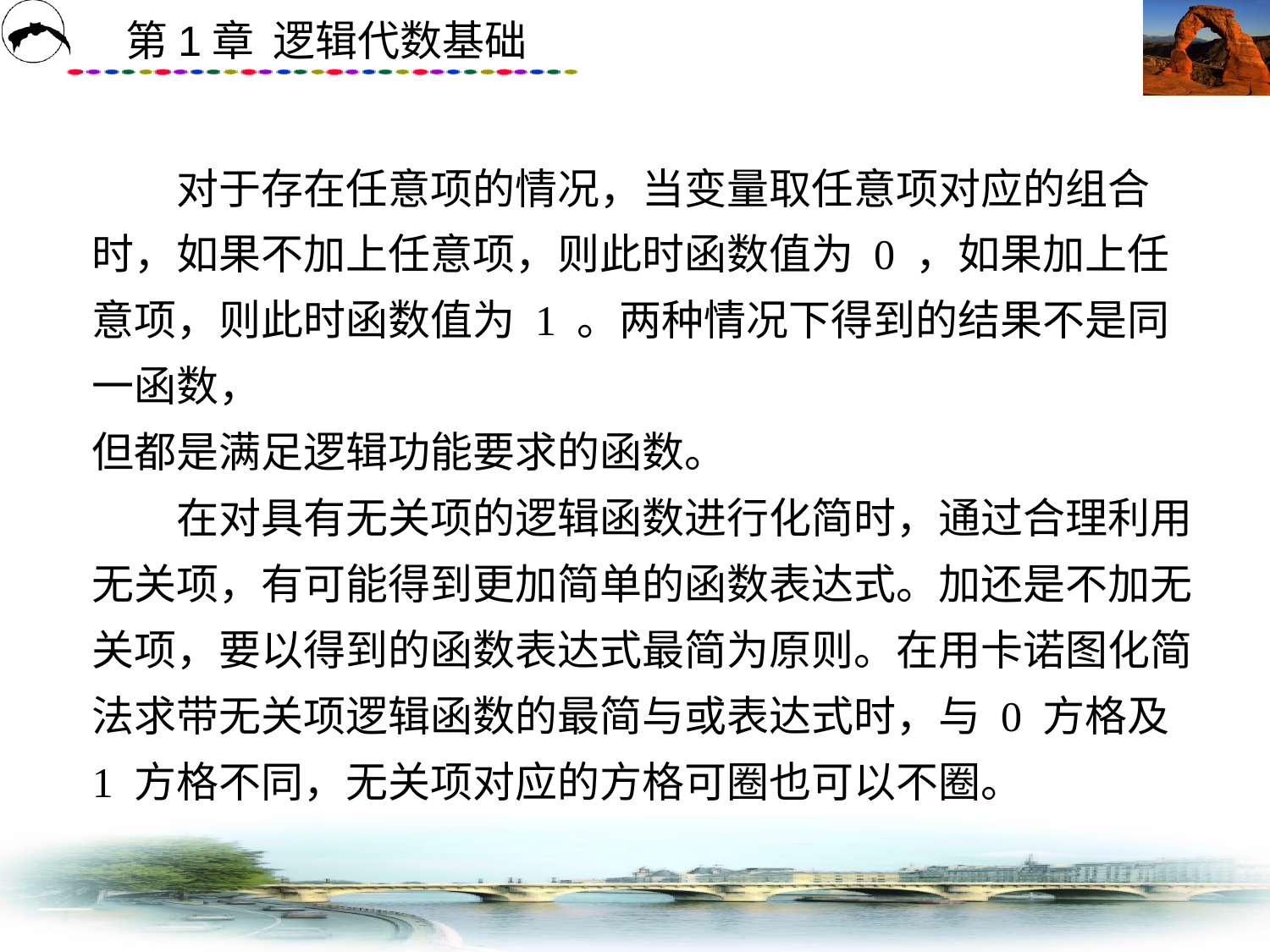

# 对于存在任意项的情况，当变量取任意项对应的组合时，如果不加上任意项，则此时函数值为 0 ，如果加上任意项，则此时函数值为 1 。两种情况下得到的结果不是同一函数， 但都是满足逻辑功能要求的函数。 　　在对具有无关项的逻辑函数进行化简时，通过合理利用无关项，有可能得到更加简单的函数表达式。加还是不加无关项，要以得到的函数表达式最简为原则。在用卡诺图化简 法求带无关项逻辑函数的最简与或表达式时，与 0 方格及 1 方格不同，无关项对应的方格可圈也可以不圈。